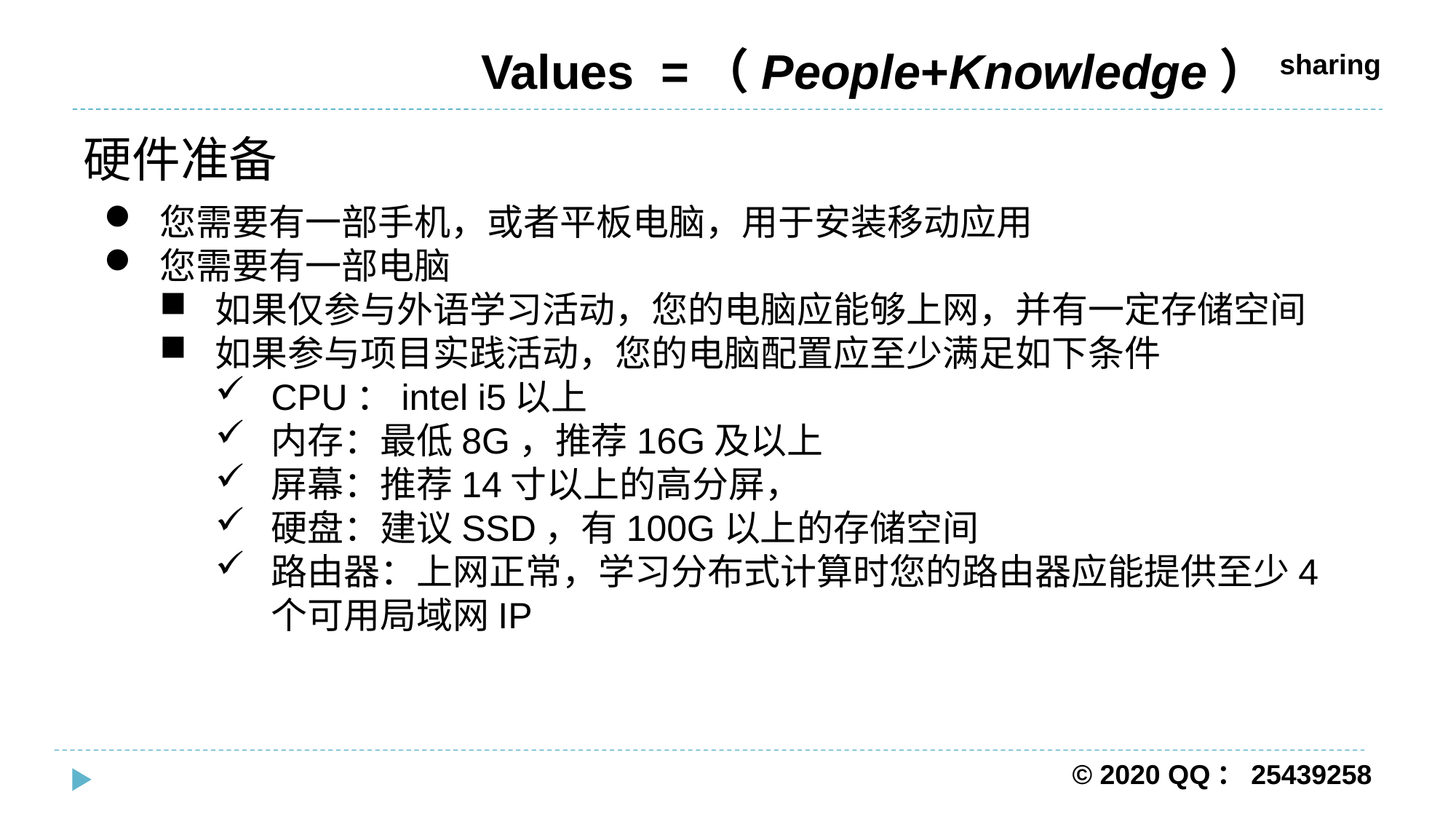

硬件准备
您需要有一部手机，或者平板电脑，用于安装移动应用
您需要有一部电脑
如果仅参与外语学习活动，您的电脑应能够上网，并有一定存储空间
如果参与项目实践活动，您的电脑配置应至少满足如下条件
CPU：intel i5以上
内存：最低8G，推荐16G及以上
屏幕：推荐14寸以上的高分屏，
硬盘：建议SSD，有100G以上的存储空间
路由器：上网正常，学习分布式计算时您的路由器应能提供至少4个可用局域网IP